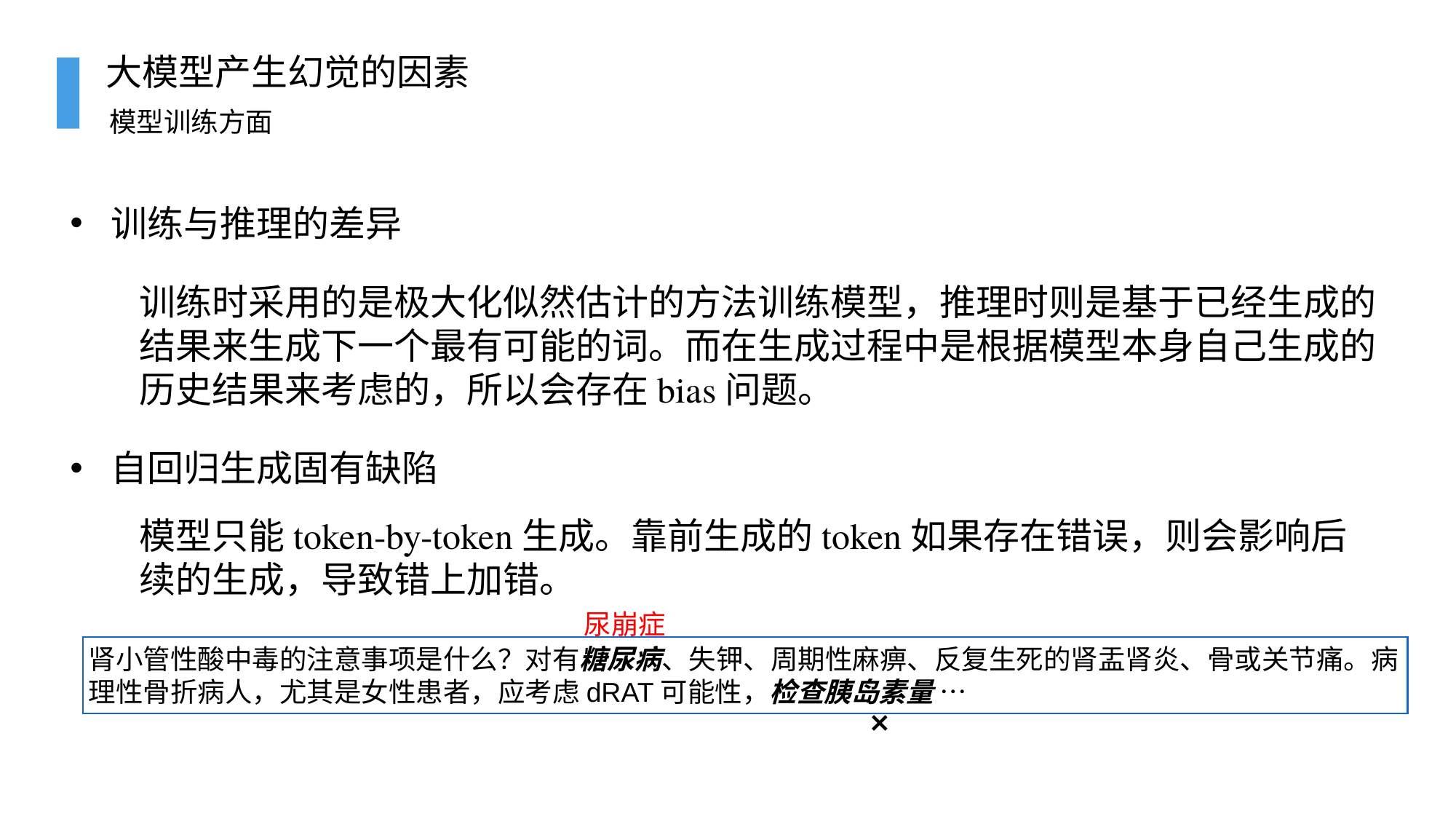

# 大模型产生幻觉的因素
模型训练方面
训练与推理的差异
训练时采用的是极大化似然估计的方法训练模型，推理时则是基于已经生成的结果来生成下一个最有可能的词。而在生成过程中是根据模型本身自己生成的历史结果来考虑的，所以会存在bias问题。
自回归生成固有缺陷
模型只能token-by-token生成。靠前生成的token如果存在错误，则会影响后续的生成，导致错上加错。
尿崩症
肾小管性酸中毒的注意事项是什么？对有糖尿病、失钾、周期性麻痹、反复生死的肾盂肾炎、骨或关节痛。病理性骨折病人，尤其是女性患者，应考虑dRAT可能性，检查胰岛素量 …
❌